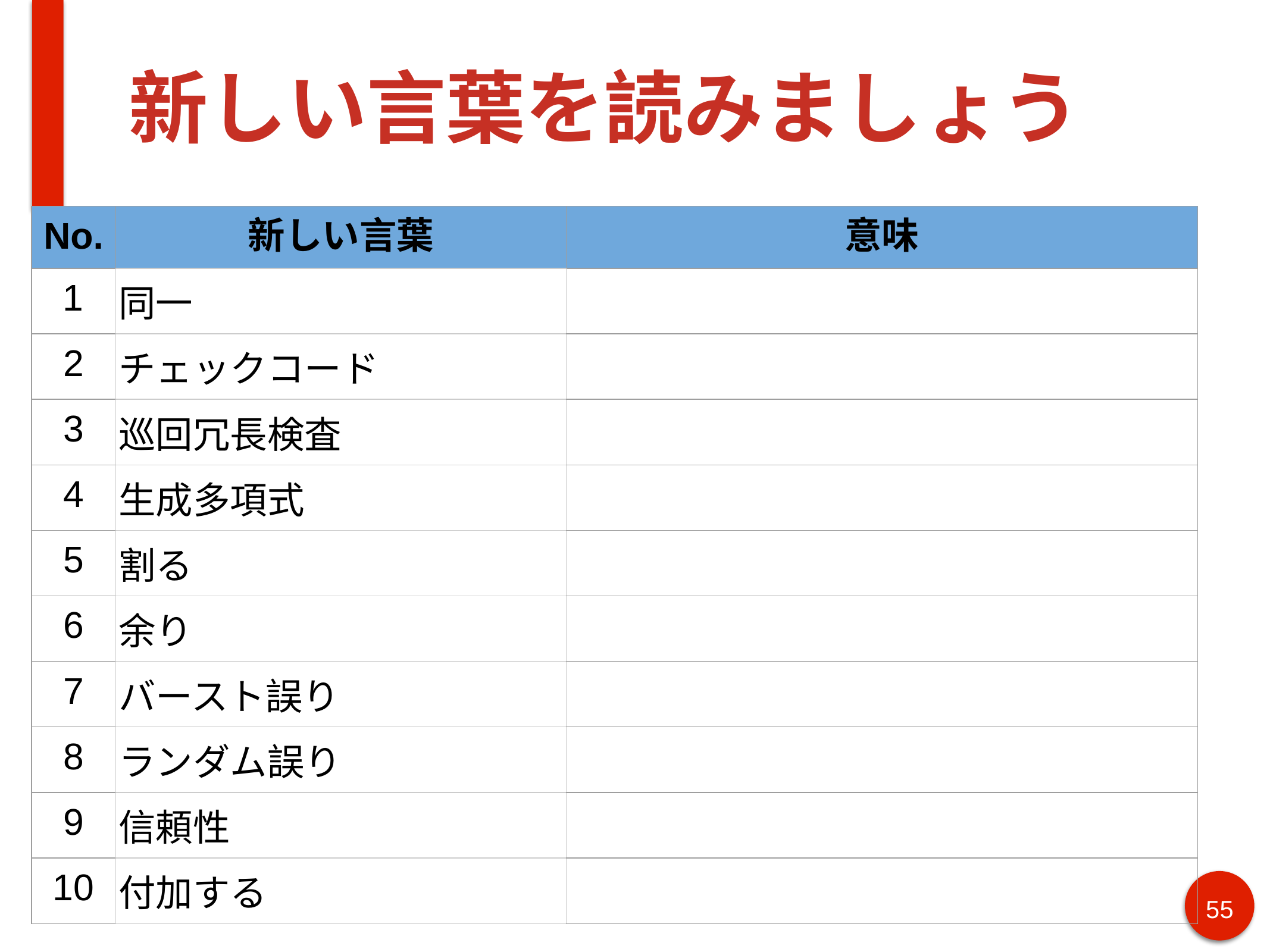

# 新しい言葉を読みましょう
| No. | 新しい言葉 | 意味 |
| --- | --- | --- |
| 1 | 同一 |  |
| 2 | チェックコード |  |
| 3 | 巡回冗長検査 |  |
| 4 | 生成多項式 |  |
| 5 | 割る |  |
| 6 | 余り |  |
| 7 | バースト誤り |  |
| 8 | ランダム誤り |  |
| 9 | 信頼性 |  |
| 10 | 付加する |  |
55